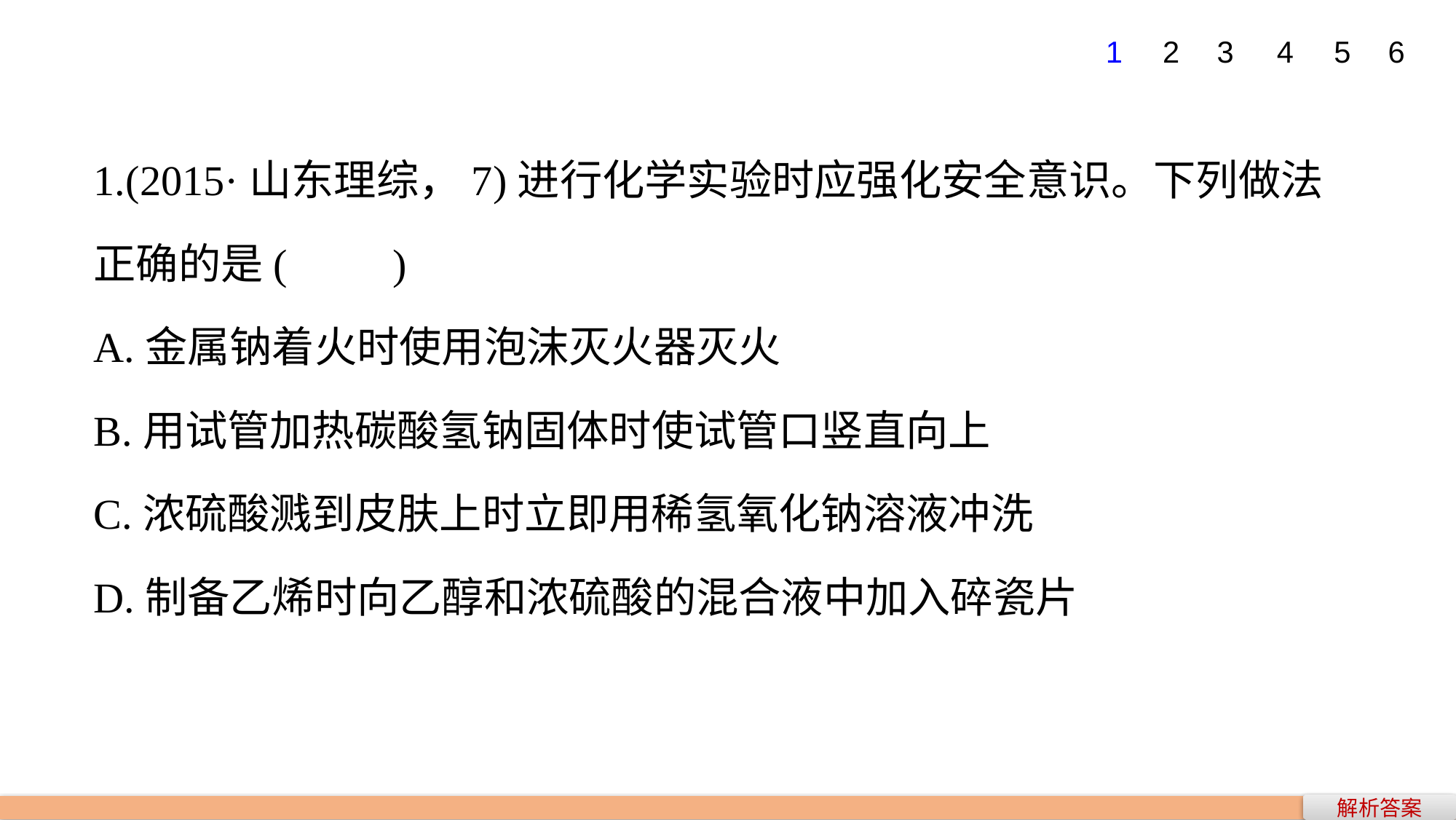

1
2
3
4
5
6
1.(2015·山东理综，7)进行化学实验时应强化安全意识。下列做法正确的是(　　)
A.金属钠着火时使用泡沫灭火器灭火
B.用试管加热碳酸氢钠固体时使试管口竖直向上
C.浓硫酸溅到皮肤上时立即用稀氢氧化钠溶液冲洗
D.制备乙烯时向乙醇和浓硫酸的混合液中加入碎瓷片
解析答案